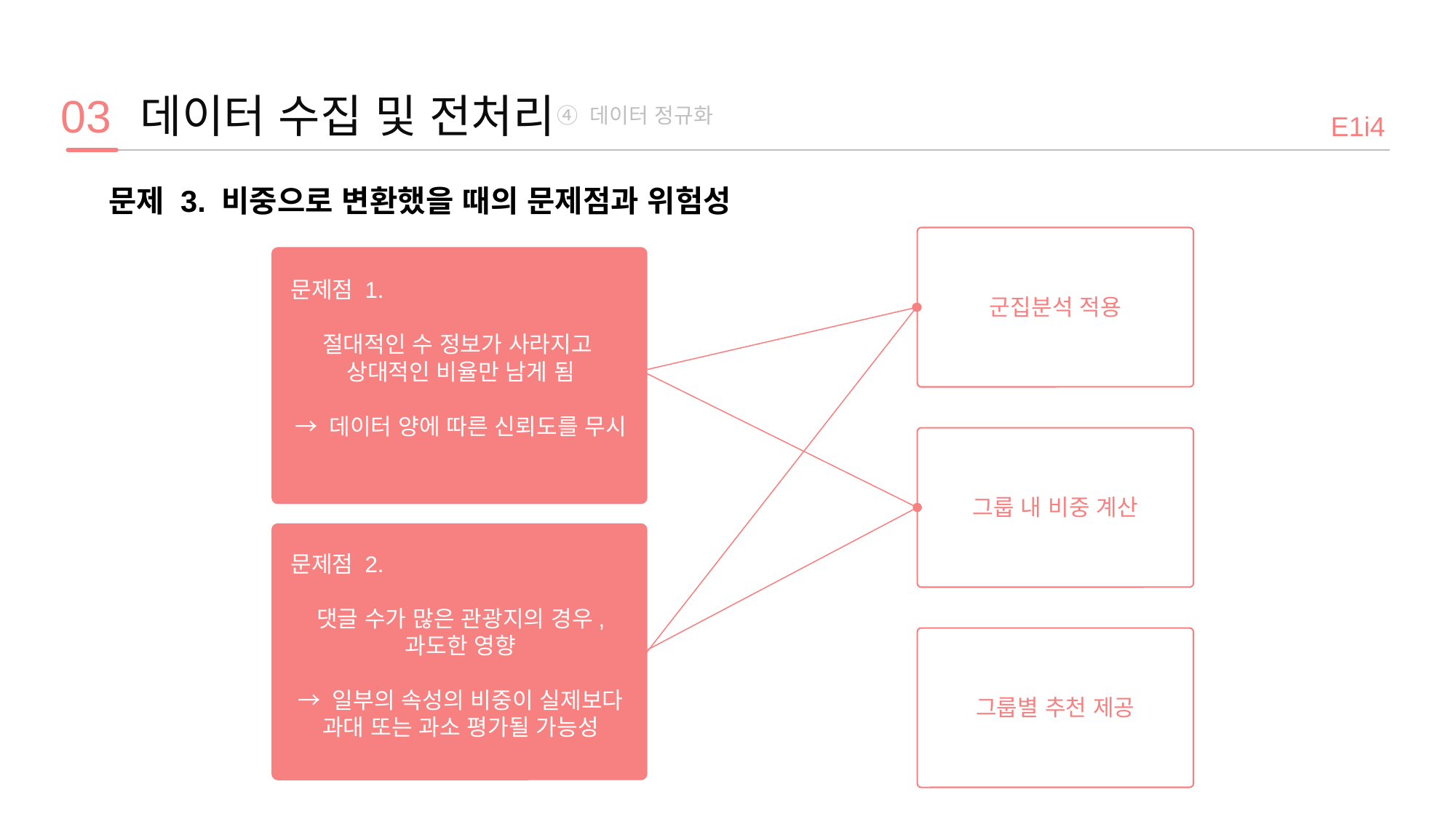

03
데이터 수집 및 전처리
④ 데이터 정규화
E1i4
문제 3. 비중으로 변환했을 때의 문제점과 위험성

문제점 1.

절대적인 수 정보가 사라지고
상대적인 비율만 남게 됨

→ 데이터 양에 따른 신뢰도를 무시

군집분석 적용

그룹 내 비중 계산

문제점 2.

댓글 수가 많은 관광지의 경우,
과도한 영향

→ 일부의 속성의 비중이 실제보다 과대 또는 과소 평가될 가능성

그룹별 추천 제공